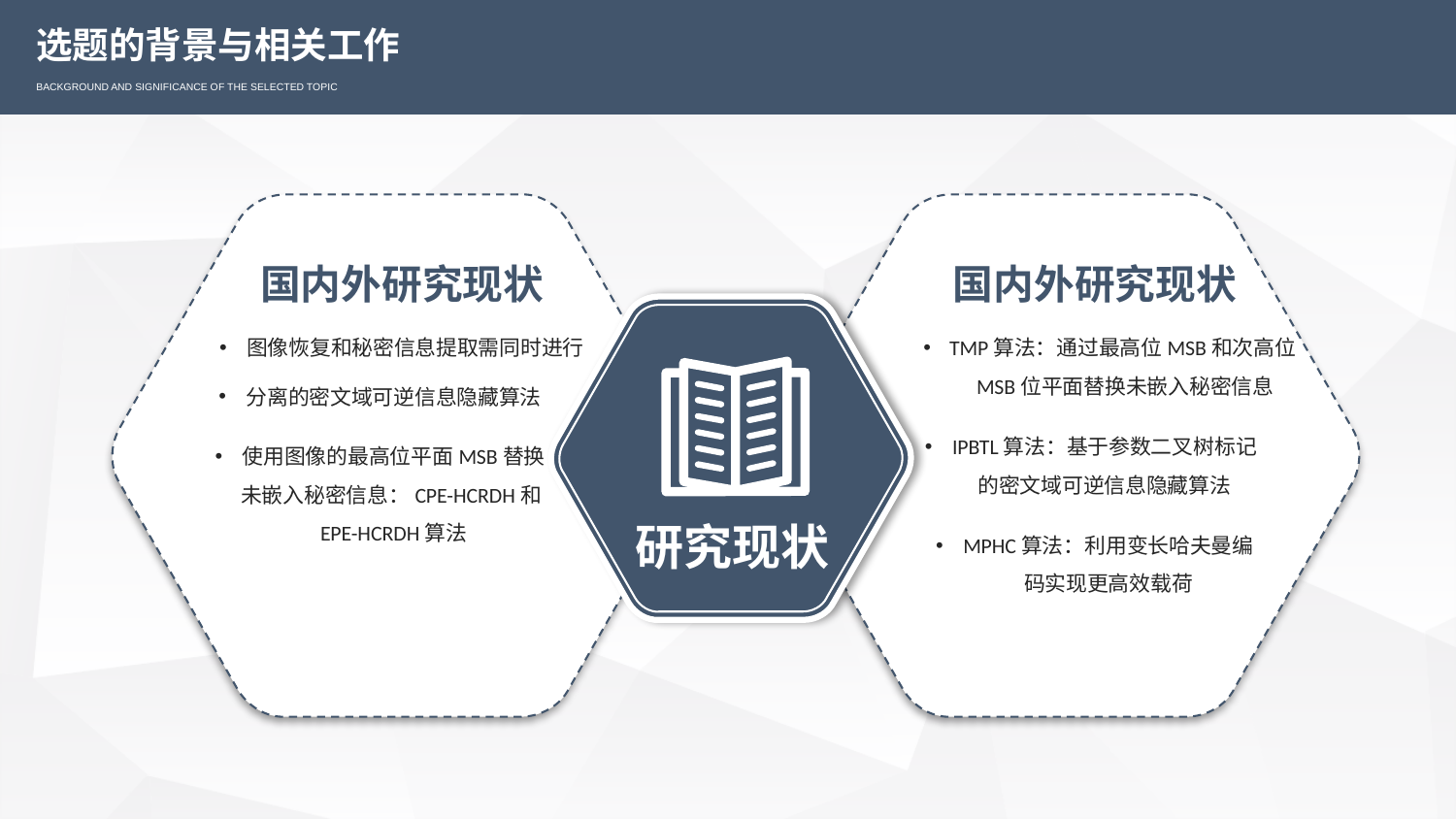

选题的背景与相关工作
BACKGROUND AND SIGNIFICANCE OF THE SELECTED TOPIC

国内外研究现状
国内外研究现状

图像恢复和秘密信息提取需同时进行
TMP算法：通过最高位MSB和次高位MSB位平面替换未嵌入秘密信息

分离的密文域可逆信息隐藏算法
IPBTL算法：基于参数二叉树标记的密文域可逆信息隐藏算法
使用图像的最高位平面MSB替换未嵌入秘密信息：CPE-HCRDH和EPE-HCRDH算法
研究现状
MPHC算法：利用变长哈夫曼编码实现更高效载荷